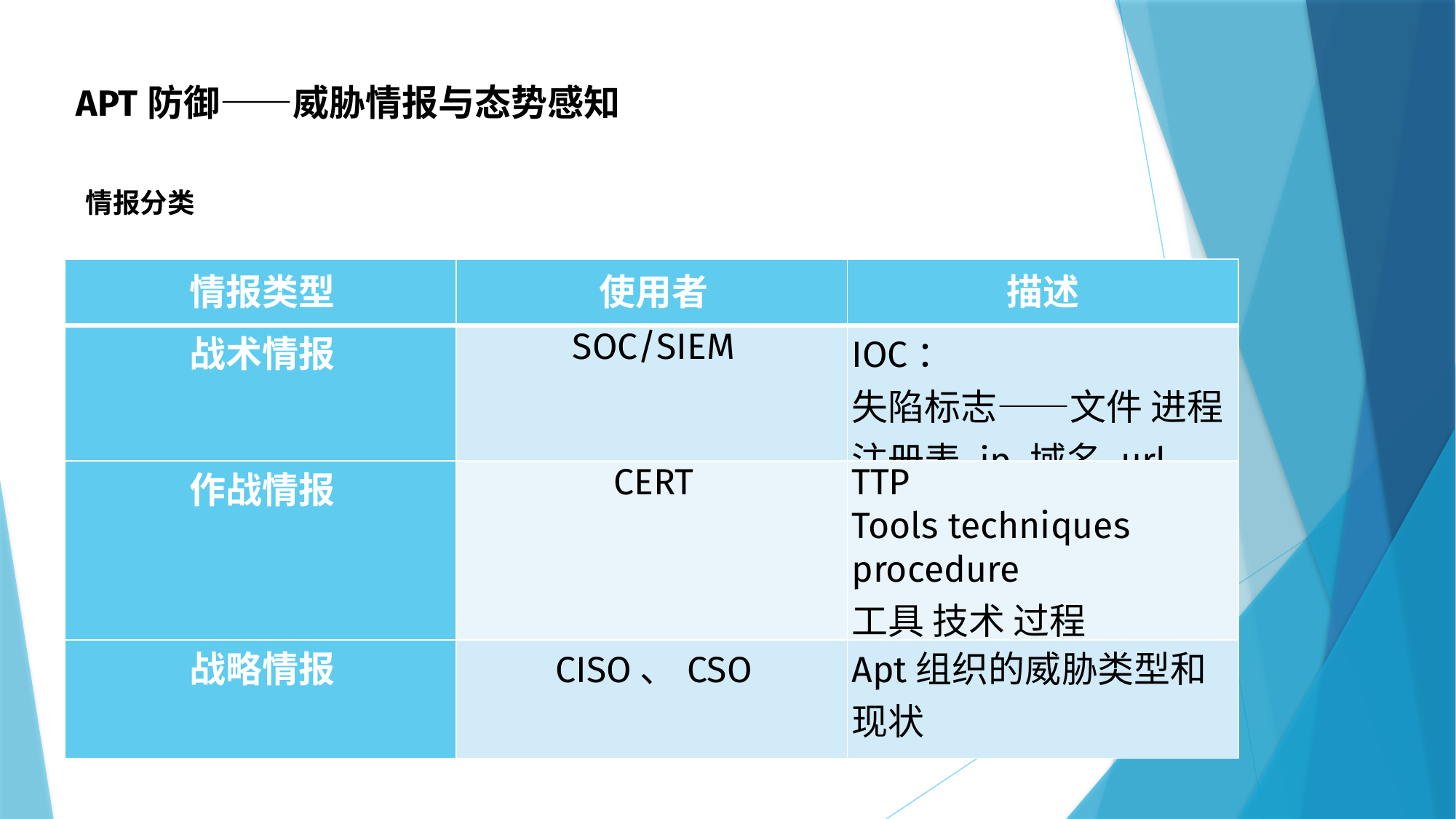

APT防御——威胁情报与态势感知
情报分类

| 情报类型 | 使用者 | 描述 |
| --- | --- | --- |
| 战术情报 | SOC/SIEM | IOC： 失陷标志——文件 进程 注册表 ip 域名 url |
| 作战情报 | CERT | TTP Tools techniques procedure 工具 技术 过程 |
| 战略情报 | CISO、CSO | Apt组织的威胁类型和现状 |